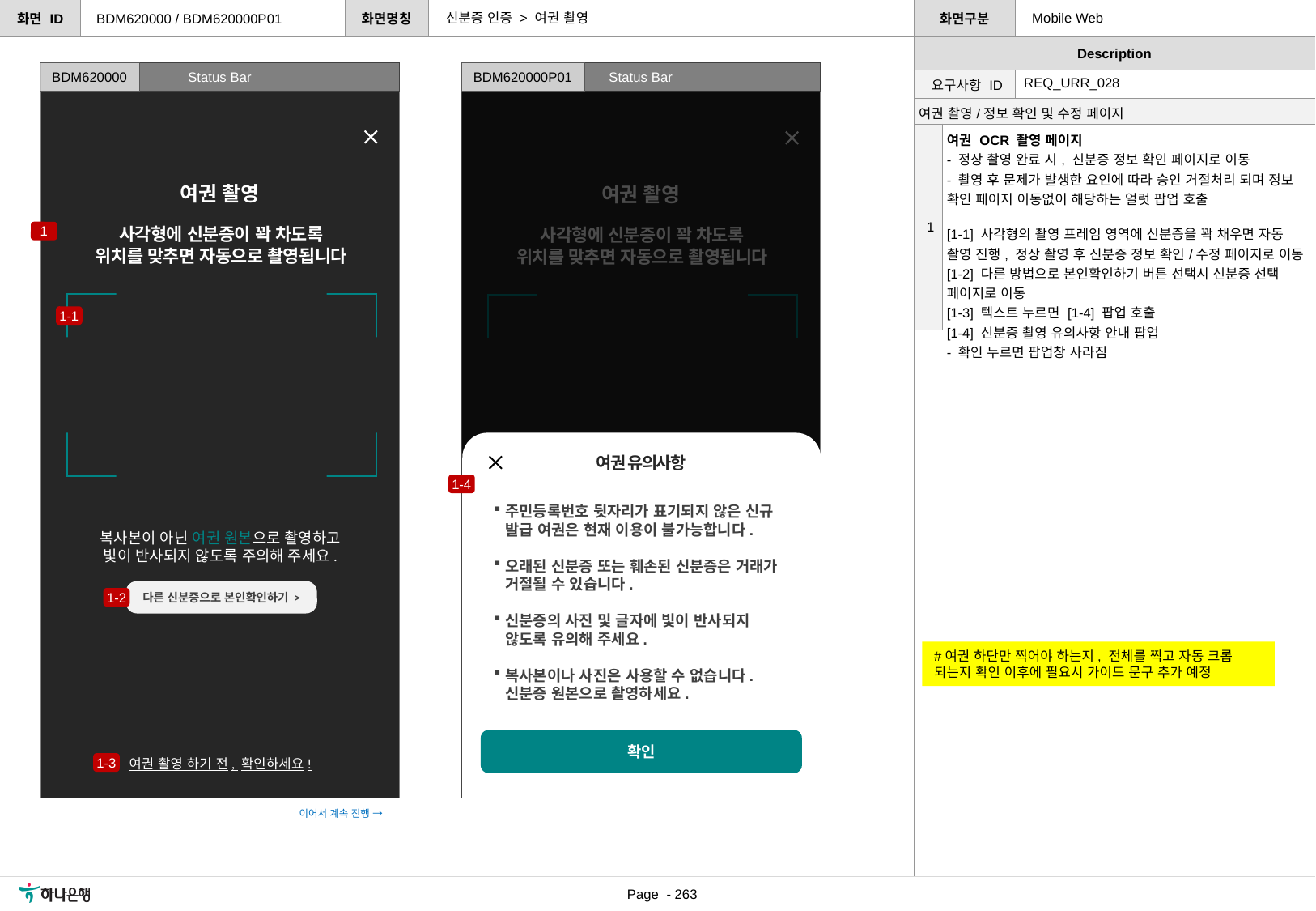

신분증 인증 > 여권 촬영
Mobile Web
BDM620000 / BDM620000P01
Status Bar

Status Bar

BDM620000
BDM620000P01
| 요구사항 ID | REQ\_URR\_028 |
| --- | --- |

| 여권 촬영/정보 확인 및 수정 페이지 |  |
| --- | --- |
| 1 | 여권 OCR 촬영 페이지 - 정상 촬영 완료 시, 신분증 정보 확인 페이지로 이동 - 촬영 후 문제가 발생한 요인에 따라 승인 거절처리 되며 정보 확인 페이지 이동없이 해당하는 얼럿 팝업 호출 [1-1] 사각형의 촬영 프레임 영역에 신분증을 꽉 채우면 자동 촬영 진행, 정상 촬영 후 신분증 정보 확인/수정 페이지로 이동 [1-2] 다른 방법으로 본인확인하기 버튼 선택시 신분증 선택 페이지로 이동 [1-3] 텍스트 누르면 [1-4] 팝업 호출 [1-4] 신분증 촬영 유의사항 안내 팝업 - 확인 누르면 팝업창 사라짐 |

여권 촬영
여권 촬영
1
사각형에 신분증이 꽉 차도록
위치를 맞추면 자동으로 촬영됩니다
사각형에 신분증이 꽉 차도록
위치를 맞추면 자동으로 촬영됩니다

1-1

여권 유의사항
주민등록번호 뒷자리가 표기되지 않은 신규 발급 여권은 현재 이용이 불가능합니다.

오래된 신분증 또는 훼손된 신분증은 거래가 거절될 수 있습니다.

신분증의 사진 및 글자에 빛이 반사되지 않도록 유의해 주세요.

복사본이나 사진은 사용할 수 없습니다. 신분증 원본으로 촬영하세요.
확인
1-4
복사본이 아닌 여권 원본으로 촬영하고
빛이 반사되지 않도록 주의해 주세요.
복사본이 아닌 여권 원본으로 촬영하고
빛이 반사되지 않도록 주의해 주세요.

다른 신분증으로 본인확인하기 >

다른 방법으로 본인확인하기 >
1-2
#여권 하단만 찍어야 하는지, 전체를 찍고 자동 크롭 되는지 확인 이후에 필요시 가이드 문구 추가 예정
여권 촬영 하기 전, 확인하세요!
신분증 촬영 하기 전, 확인하세요!
1-3
이어서 계속 진행 →